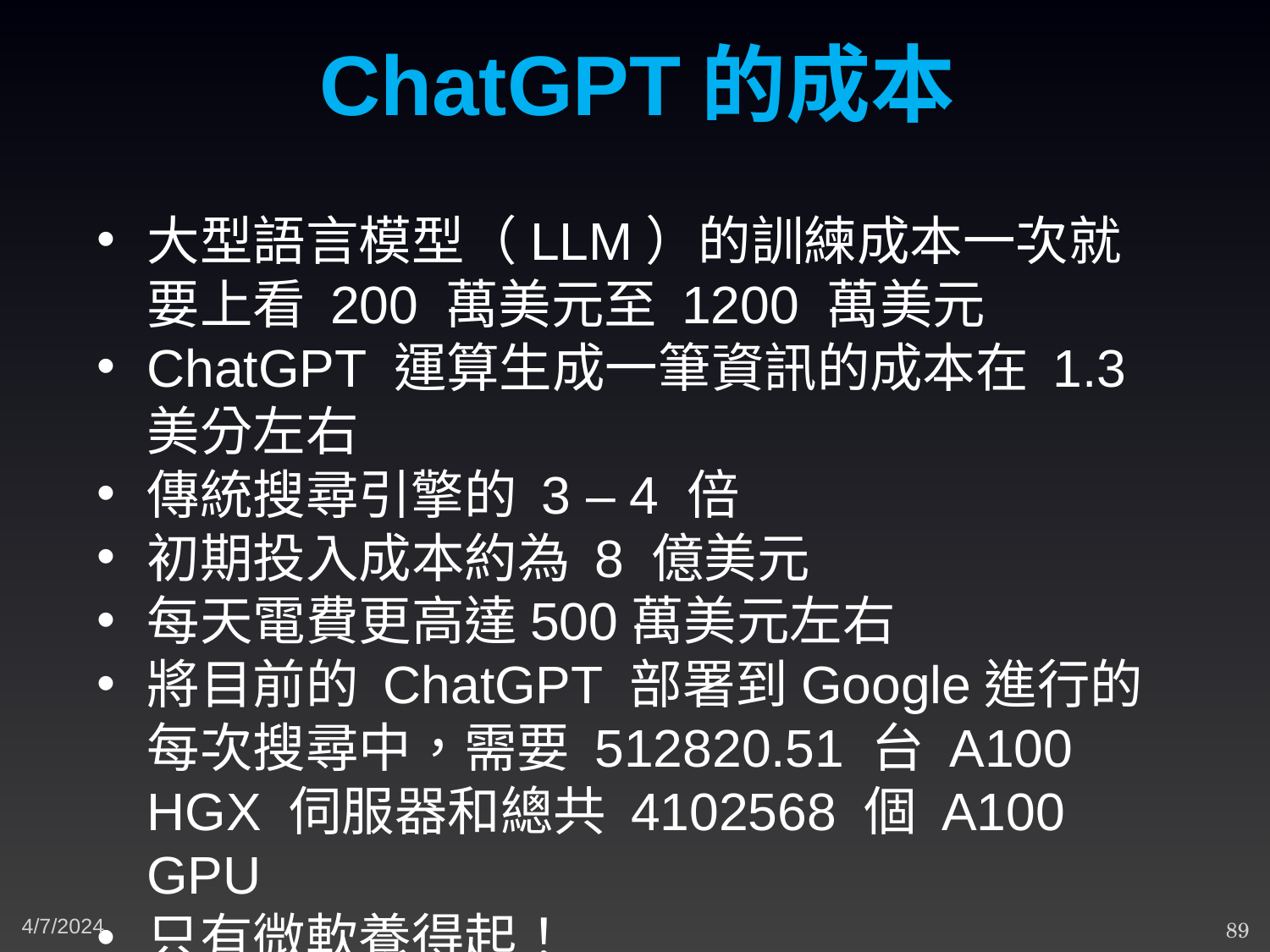

ChatGPT的成本
大型語言模型（LLM）的訓練成本一次就要上看 200 萬美元至 1200 萬美元
ChatGPT 運算生成一筆資訊的成本在 1.3 美分左右
傳統搜尋引擎的 3 – 4 倍
初期投入成本約為 8 億美元
每天電費更高達500萬美元左右
將目前的 ChatGPT 部署到Google進行的每次搜尋中，需要 512820.51 台 A100 HGX 伺服器和總共 4102568 個 A100 GPU
只有微軟養得起！
4/7/2024
89